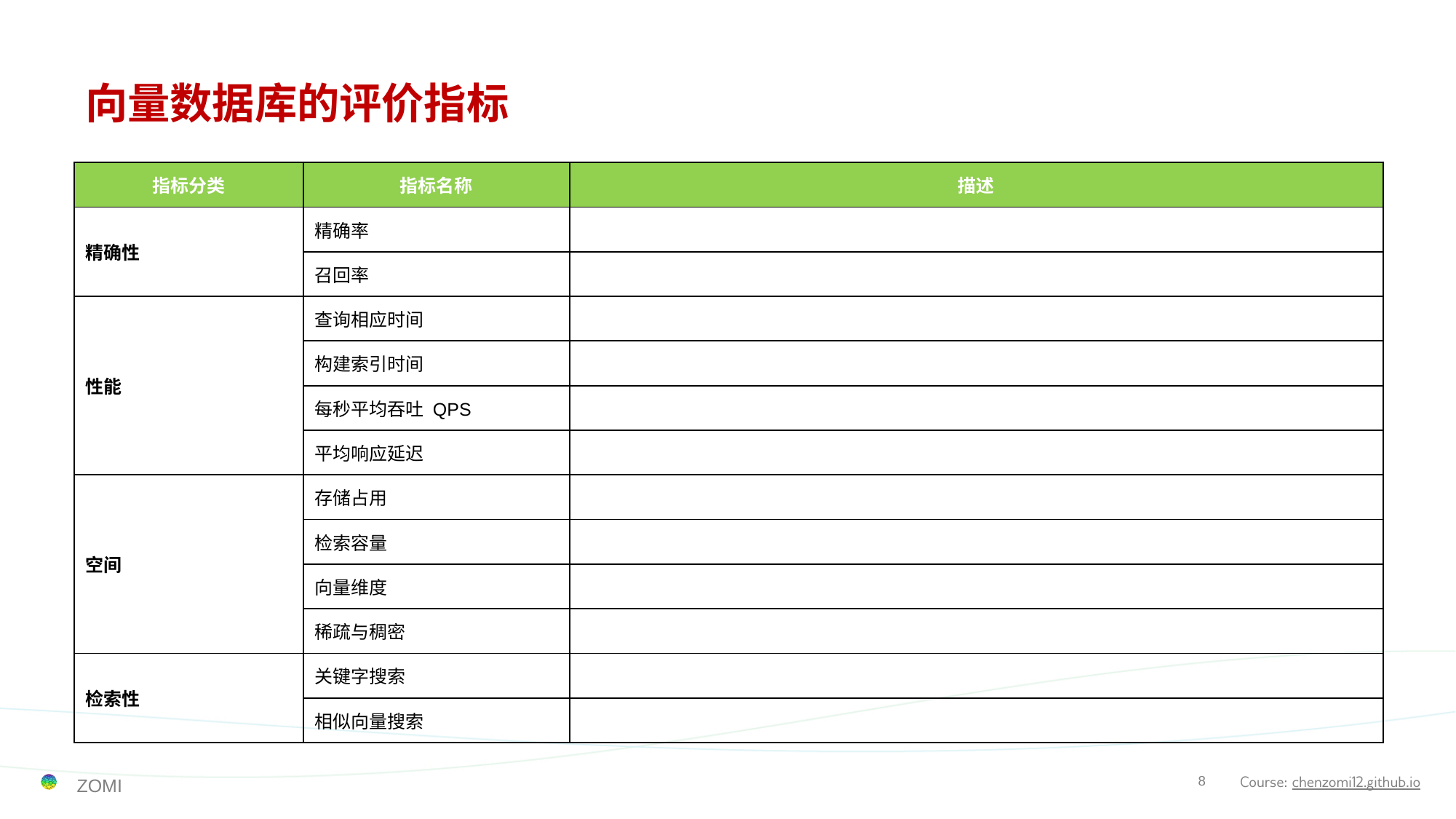

# 向量数据库的评价指标
| 指标分类 | 指标名称 | 描述 |
| --- | --- | --- |
| 精确性 | 精确率 |  |
|  | 召回率 |  |
| 性能 | 查询相应时间 |  |
|  | 构建索引时间 |  |
|  | 每秒平均吞吐 QPS |  |
|  | 平均响应延迟 |  |
| 空间 | 存储占用 |  |
|  | 检索容量 |  |
|  | 向量维度 |  |
|  | 稀疏与稠密 |  |
| 检索性 | 关键字搜索 |  |
|  | 相似向量搜索 |  |